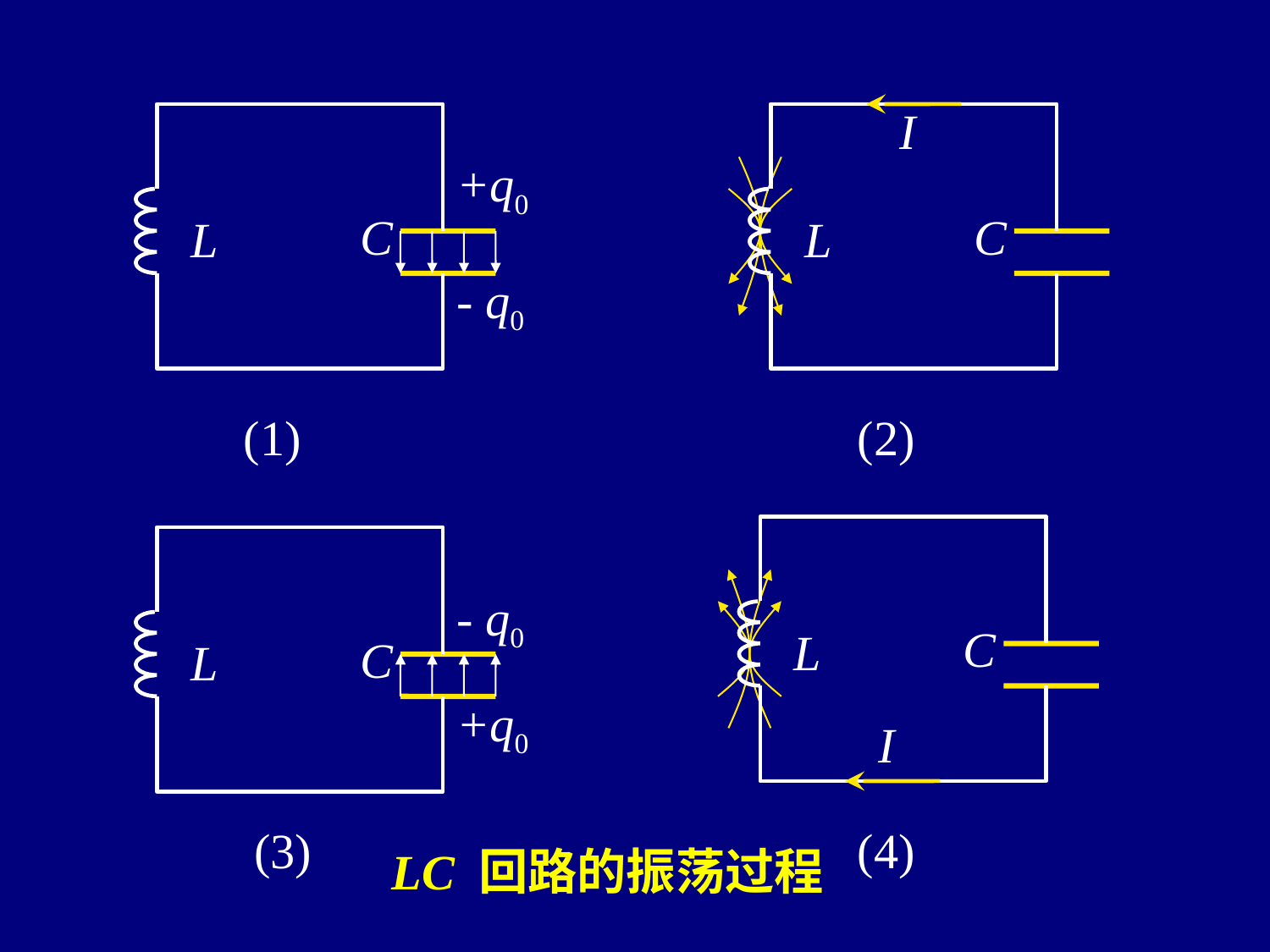

I

C
L

(2)

C
L

+q0
- q0
(1)

C
L

I

(4)

C
L

- q0

+q0
(3)

LC 回路的振荡过程